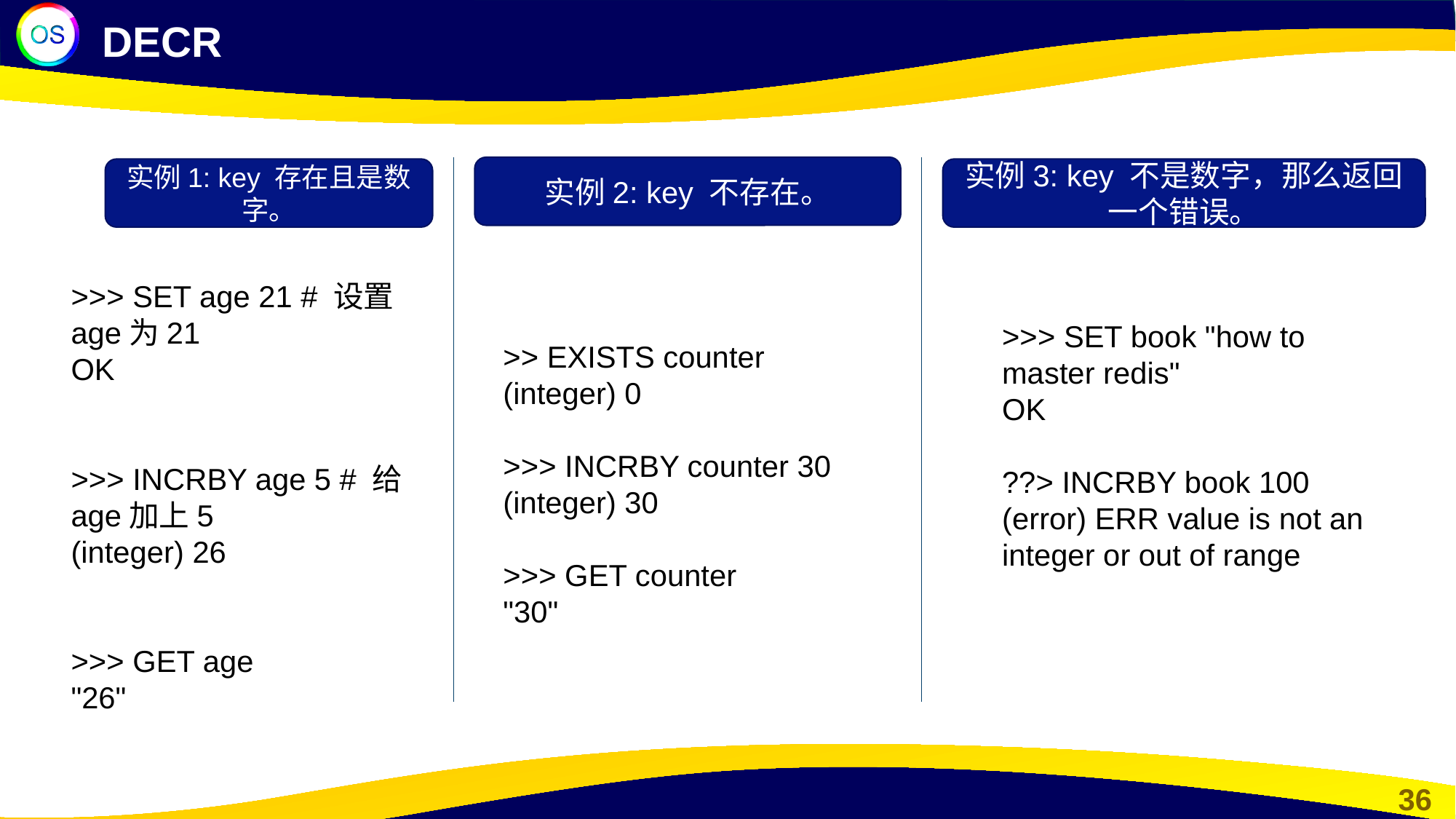

DECR
实例2: key 不存在。
实例3: key 不是数字，那么返回一个错误。
实例1: key 存在且是数字。
>>> SET age 21 # 设置age为21
OK

>>> INCRBY age 5 # 给age加上5
(integer) 26

>>> GET age
"26"
>>> SET book "how to master redis"
OK

??> INCRBY book 100
(error) ERR value is not an integer or out of range
>> EXISTS counter
(integer) 0

>>> INCRBY counter 30
(integer) 30

>>> GET counter
"30"